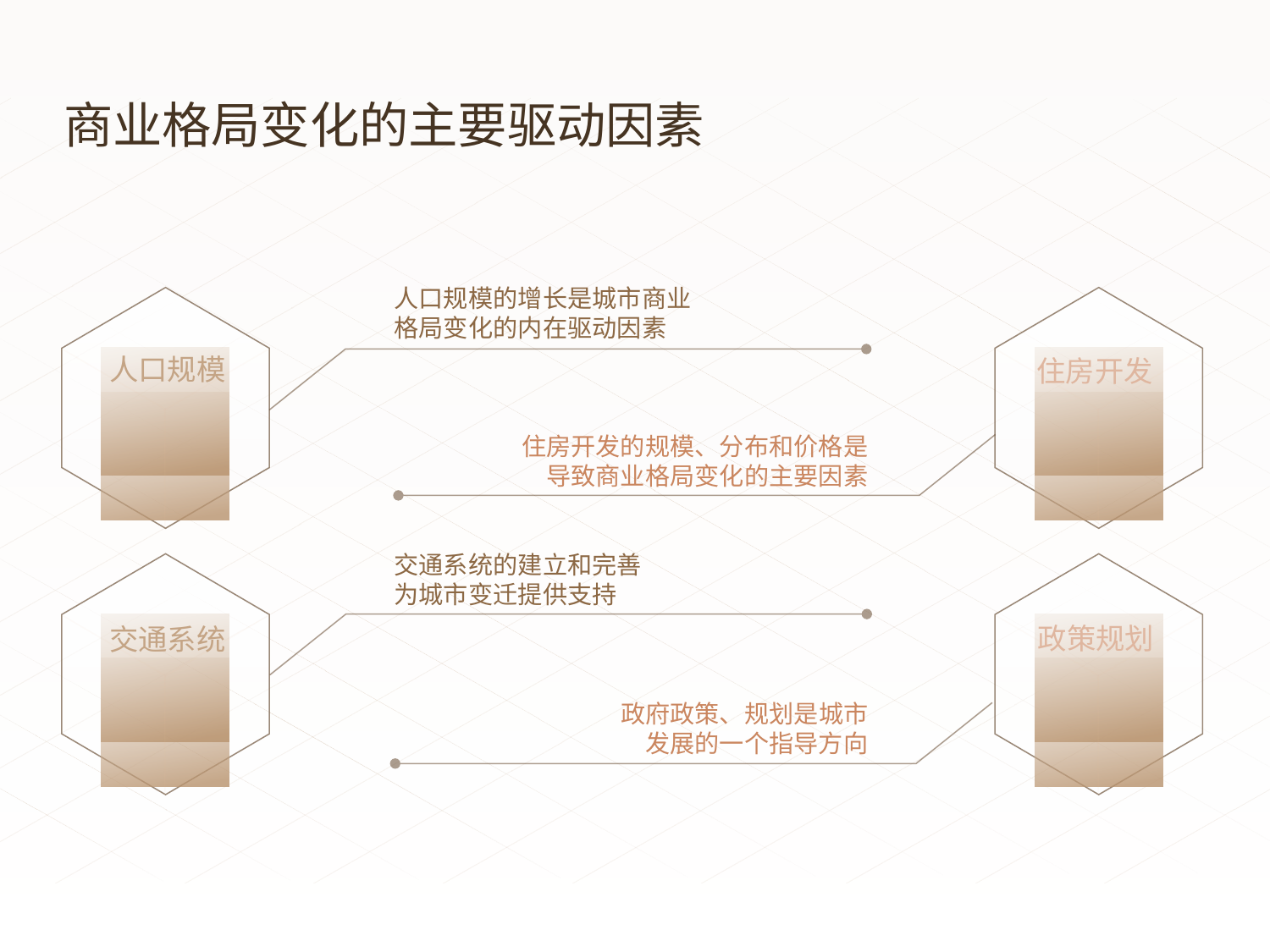

商业格局变化的主要驱动因素

人口规模的增长是城市商业格局变化的内在驱动因素

人口规模
住房开发

住房开发的规模、分布和价格是导致商业格局变化的主要因素

交通系统的建立和完善为城市变迁提供支持

政策规划
交通系统
政府政策、规划是城市发展的一个指导方向